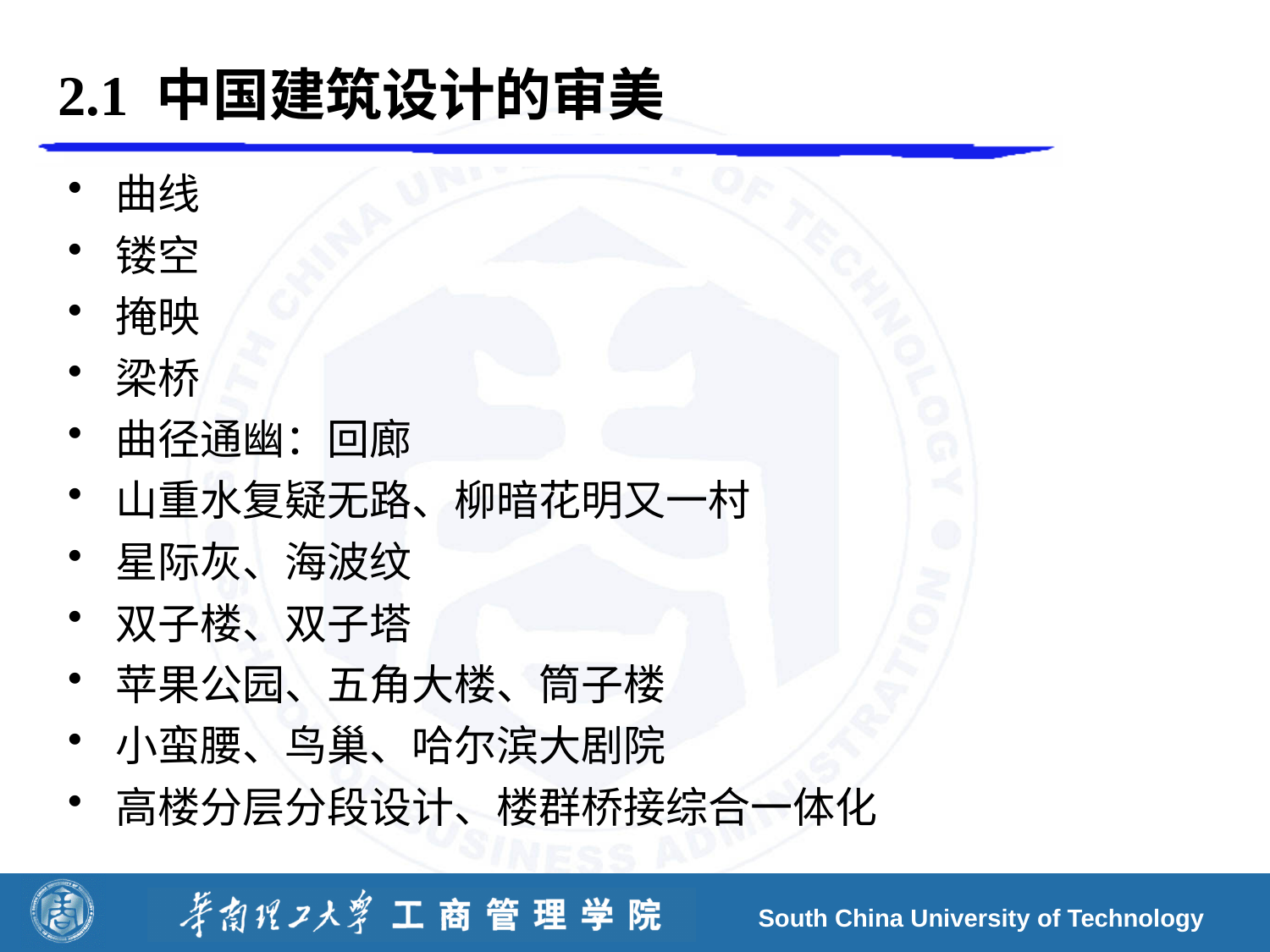

# 2.1 中国建筑设计的审美
曲线
镂空
掩映
梁桥
曲径通幽：回廊
山重水复疑无路、柳暗花明又一村
星际灰、海波纹
双子楼、双子塔
苹果公园、五角大楼、筒子楼
小蛮腰、鸟巢、哈尔滨大剧院
高楼分层分段设计、楼群桥接综合一体化

South China University of Technology